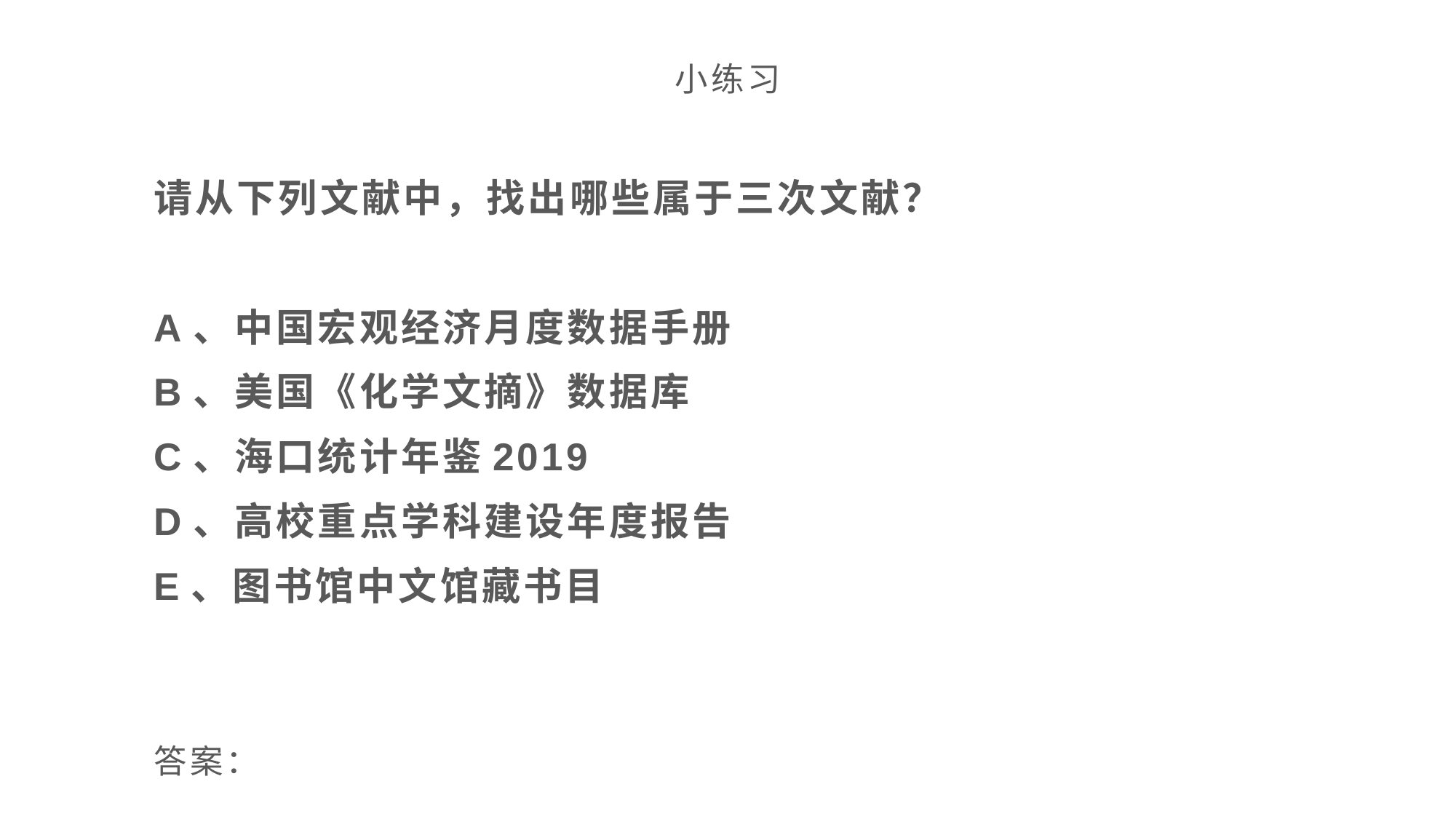

小练习

请从下列文献中，找出哪些属于三次文献？

A、中国宏观经济月度数据手册
B、美国《化学文摘》数据库
C、海口统计年鉴2019
D、高校重点学科建设年度报告
E、图书馆中文馆藏书目

答案：